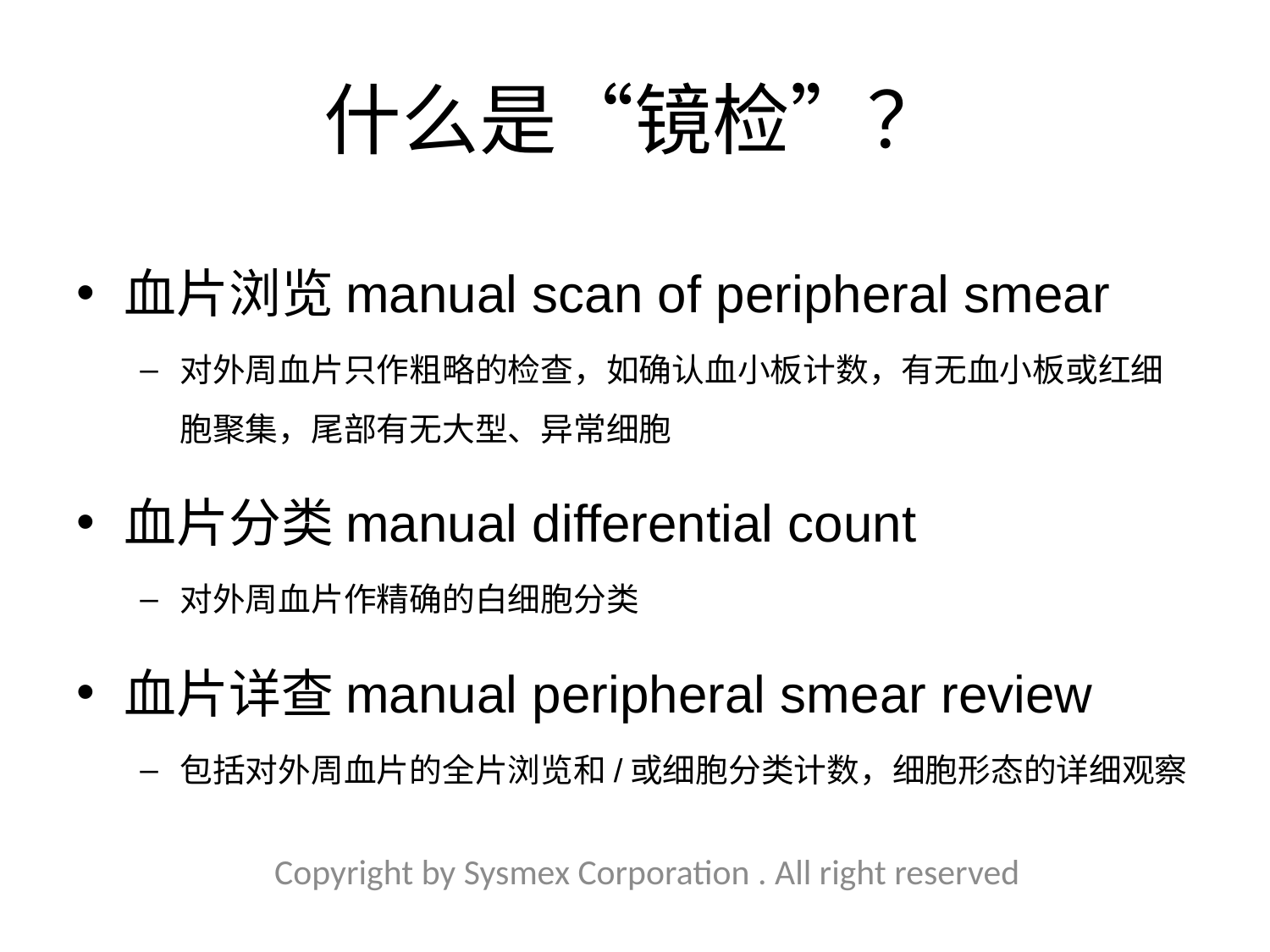

# 什么是“镜检”？
血片浏览manual scan of peripheral smear
对外周血片只作粗略的检查，如确认血小板计数，有无血小板或红细胞聚集，尾部有无大型、异常细胞
血片分类manual differential count
对外周血片作精确的白细胞分类
血片详查manual peripheral smear review
包括对外周血片的全片浏览和/或细胞分类计数，细胞形态的详细观察
Copyright by Sysmex Corporation . All right reserved